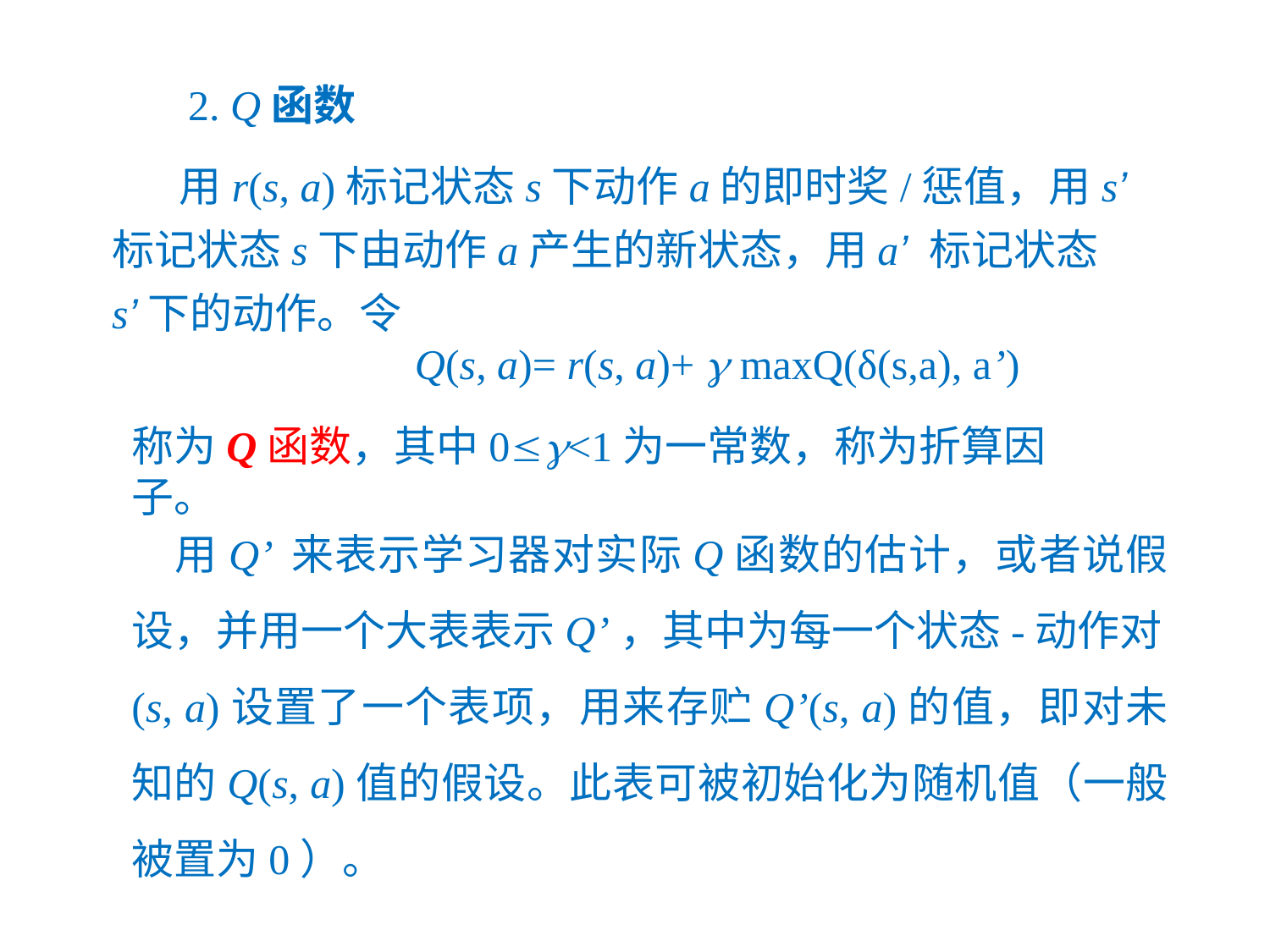

2. Q函数
  用r(s, a)标记状态s下动作a的即时奖/惩值，用s’ 标记状态s下由动作a产生的新状态，用a’ 标记状态s’下的动作。令
                         Q(s, a)= r(s, a)+ γ maxQ(δ(s,a), a’)
称为Q函数，其中0≤γ<1为一常数，称为折算因子。
   用Q’ 来表示学习器对实际Q函数的估计，或者说假设，并用一个大表表示Q’，其中为每一个状态-动作对(s, a)设置了一个表项，用来存贮Q’(s, a)的值，即对未知的Q(s, a)值的假设。此表可被初始化为随机值（一般被置为0）。